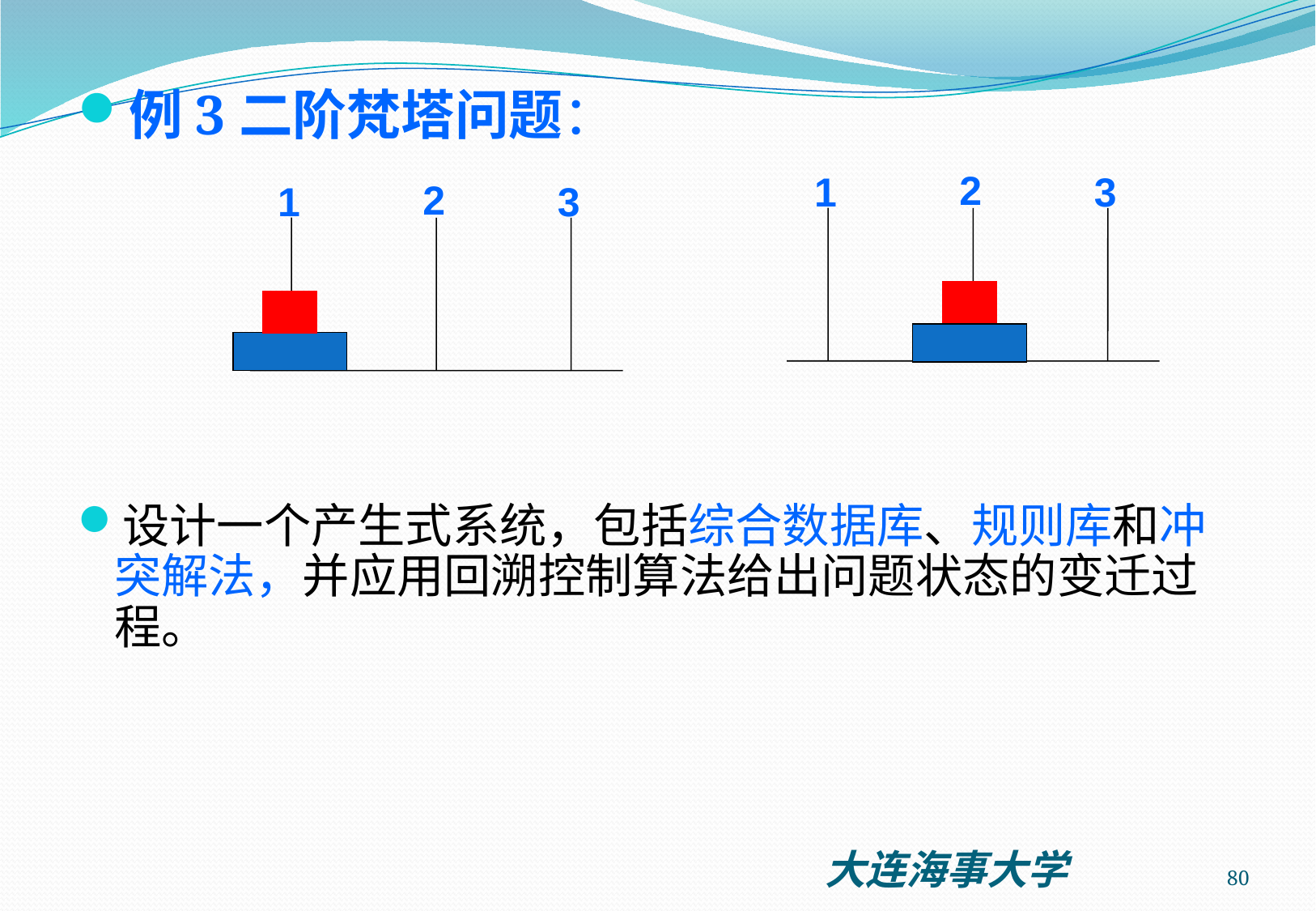

例3二阶梵塔问题：

设计一个产生式系统，包括综合数据库、规则库和冲突解法，并应用回溯控制算法给出问题状态的变迁过程。

2
3
1

2
3
1

80